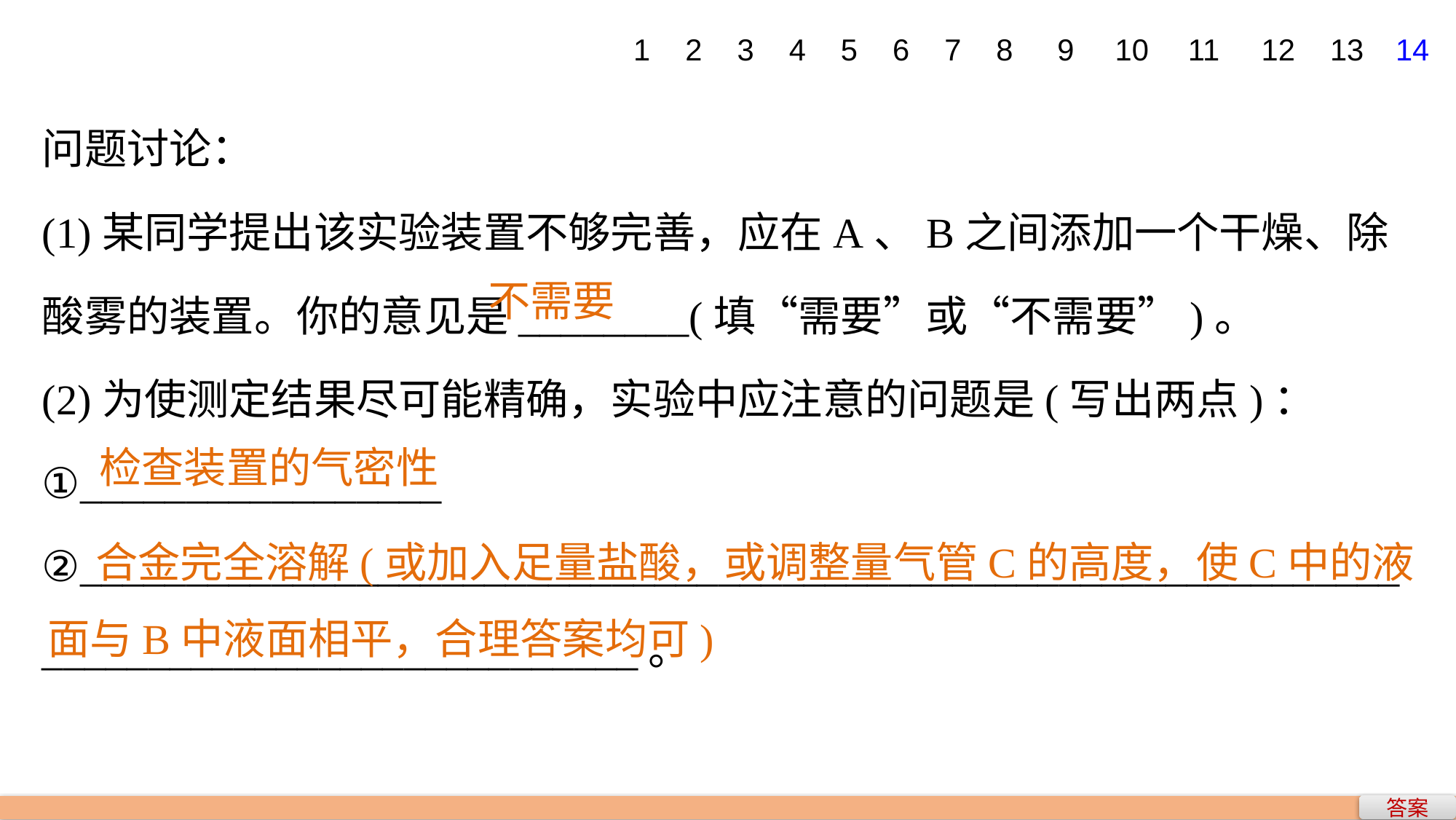

1
2
3
4
5
6
7
8
9
10
11
12
13
14
问题讨论：
(1)某同学提出该实验装置不够完善，应在A、B之间添加一个干燥、除酸雾的装置。你的意见是________(填“需要”或“不需要”)。
(2)为使测定结果尽可能精确，实验中应注意的问题是(写出两点)：
①_________________
②______________________________________________________________
____________________________。
不需要
检查装置的气密性
    合金完全溶解(或加入足量盐酸，或调整量气管C的高度，使C中的液面与B中液面相平，合理答案均可)
答案